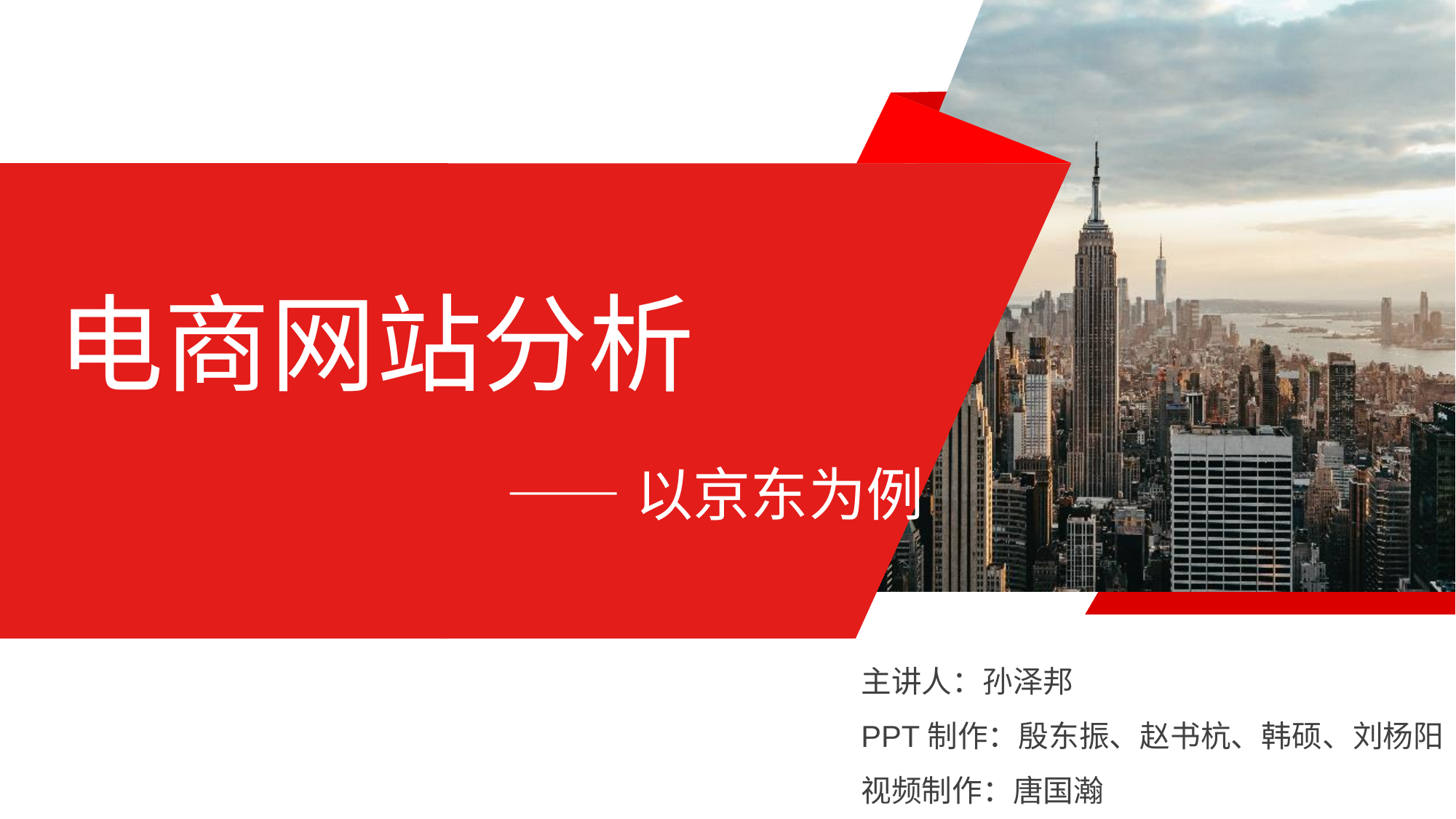

电商网站分析
——以京东为例
主讲人：孙泽邦
PPT制作：殷东振、赵书杭、韩硕、刘杨阳
视频制作：唐国瀚